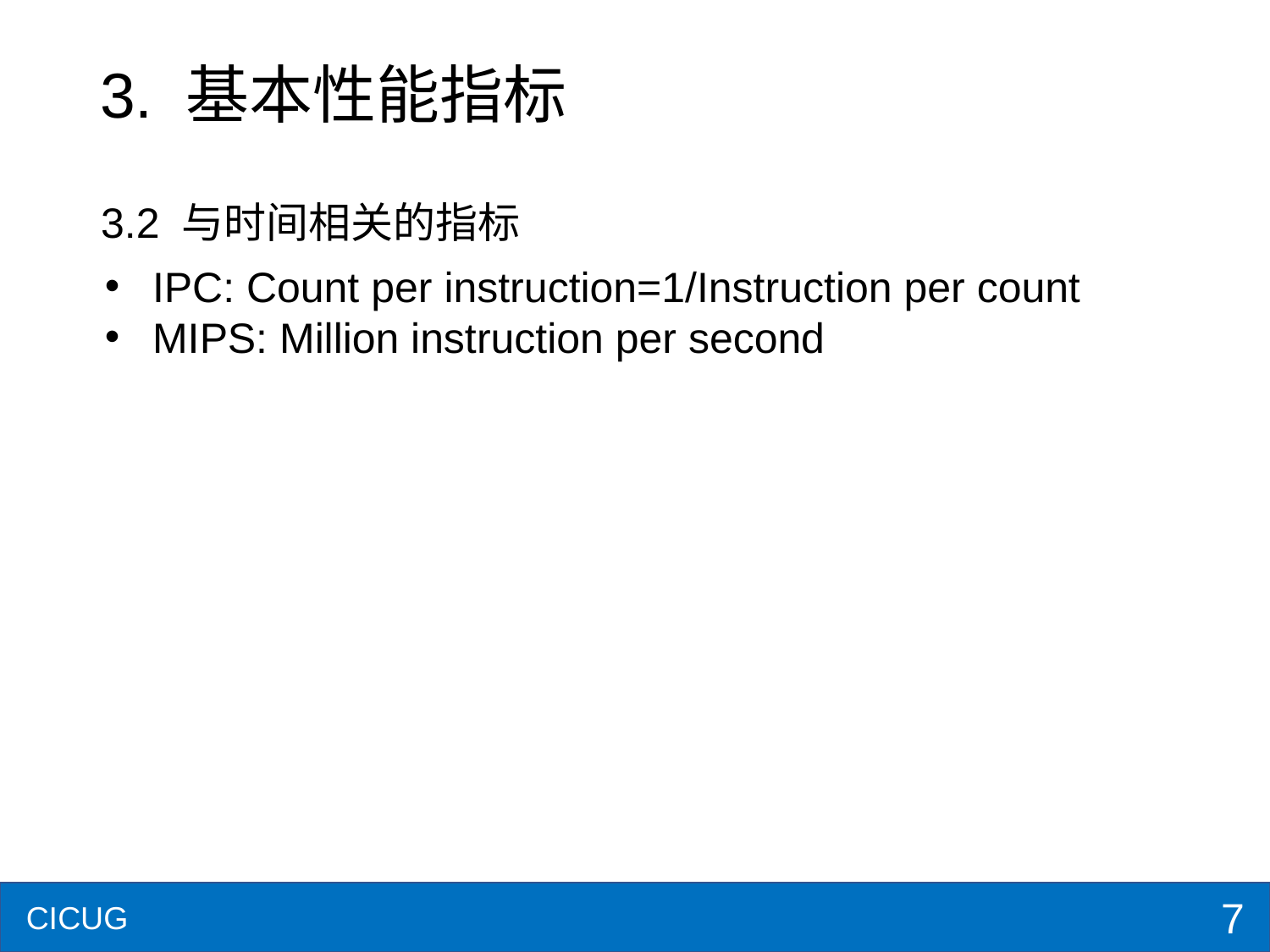

# 3. 基本性能指标
3.2 与时间相关的指标
IPC: Count per instruction=1/Instruction per count
MIPS: Million instruction per second
7